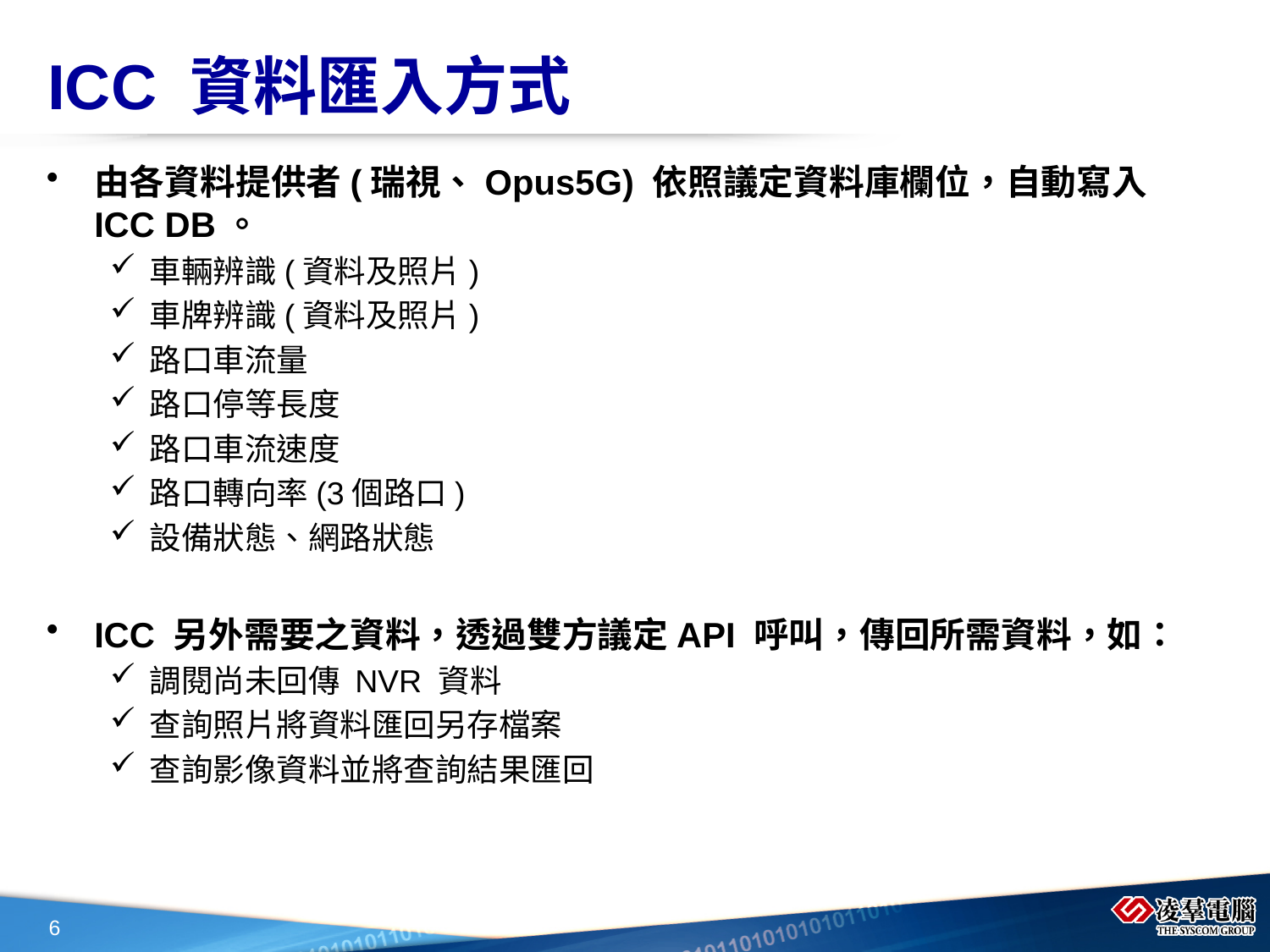

# ICC 資料匯入方式
由各資料提供者(瑞視、Opus5G) 依照議定資料庫欄位，自動寫入 ICC DB。
車輛辨識(資料及照片)
車牌辨識(資料及照片)
路口車流量
路口停等長度
路口車流速度
路口轉向率(3個路口)
設備狀態、網路狀態

ICC 另外需要之資料，透過雙方議定API 呼叫，傳回所需資料，如：
調閱尚未回傳 NVR 資料
查詢照片將資料匯回另存檔案
查詢影像資料並將查詢結果匯回

6